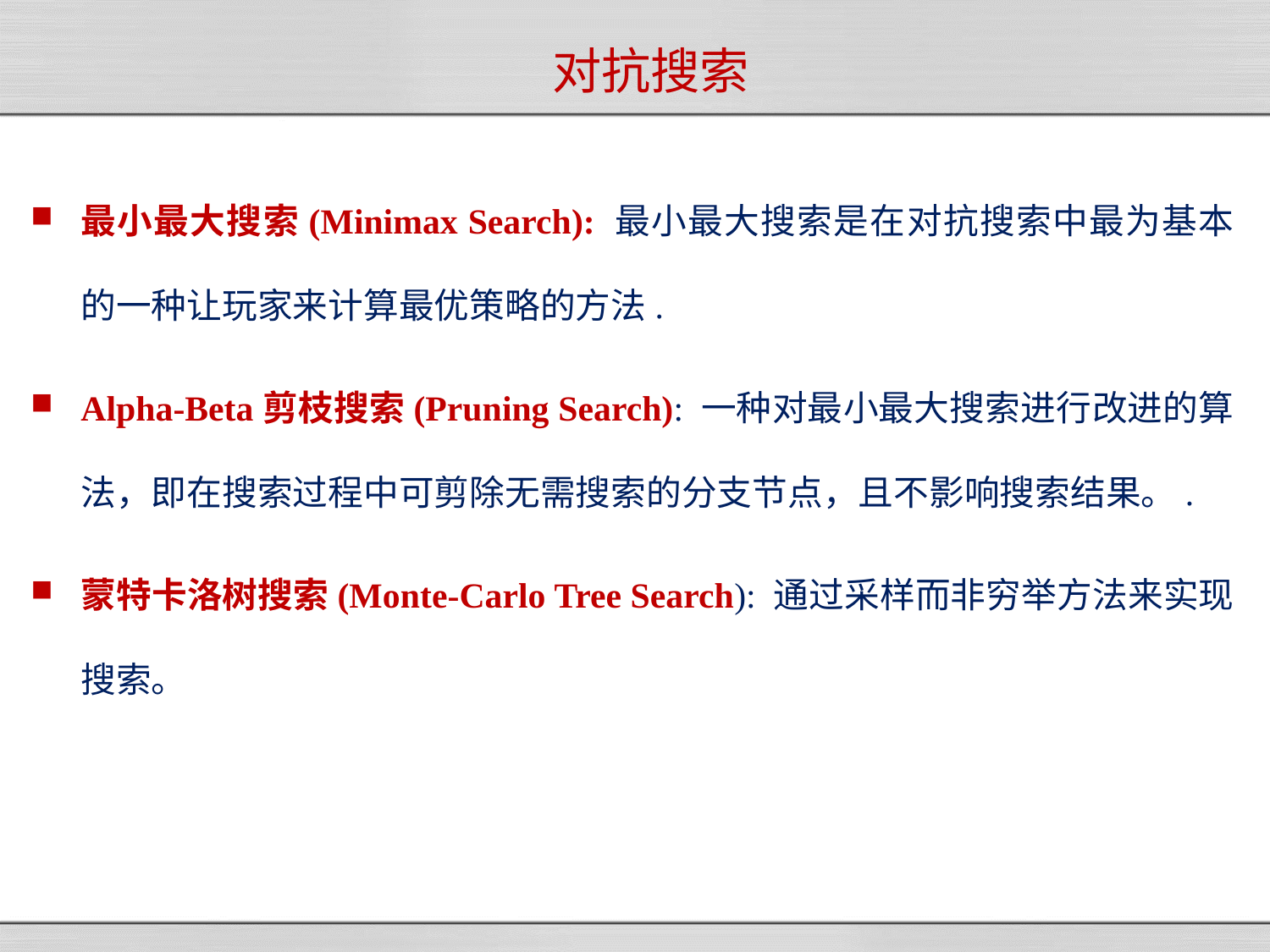

# 对抗搜索
最小最大搜索(Minimax Search): 最小最大搜索是在对抗搜索中最为基本的一种让玩家来计算最优策略的方法.
Alpha-Beta剪枝搜索(Pruning Search): 一种对最小最大搜索进行改进的算法，即在搜索过程中可剪除无需搜索的分支节点，且不影响搜索结果。.
蒙特卡洛树搜索(Monte-Carlo Tree Search): 通过采样而非穷举方法来实现搜索。